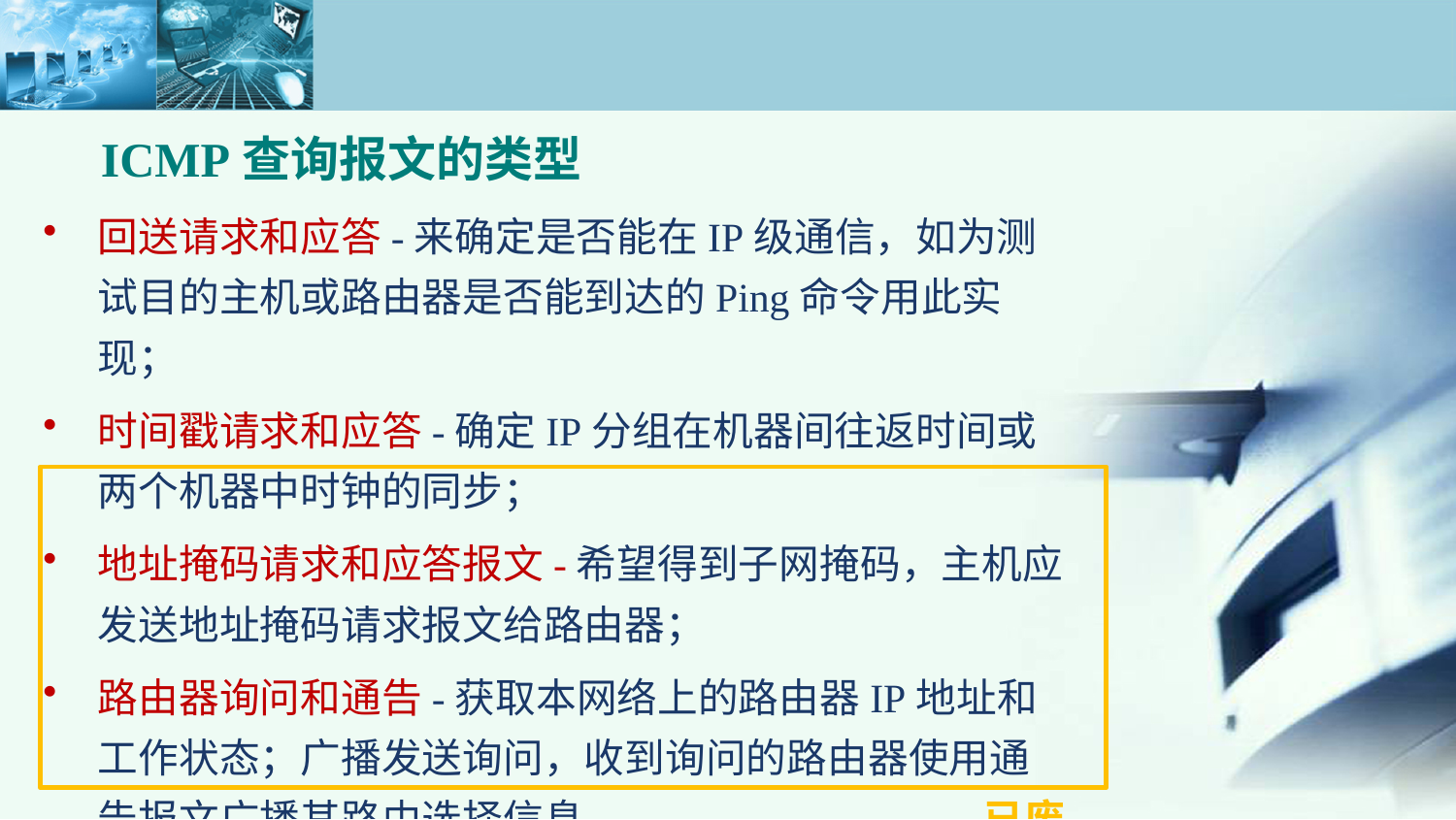

ICMP查询报文的类型
回送请求和应答-来确定是否能在IP级通信，如为测试目的主机或路由器是否能到达的Ping命令用此实现；
时间戳请求和应答-确定IP分组在机器间往返时间或两个机器中时钟的同步；
地址掩码请求和应答报文-希望得到子网掩码，主机应发送地址掩码请求报文给路由器；
路由器询问和通告-获取本网络上的路由器IP地址和工作状态；广播发送询问，收到询问的路由器使用通告报文广播其路由选择信息。                                        已废弃